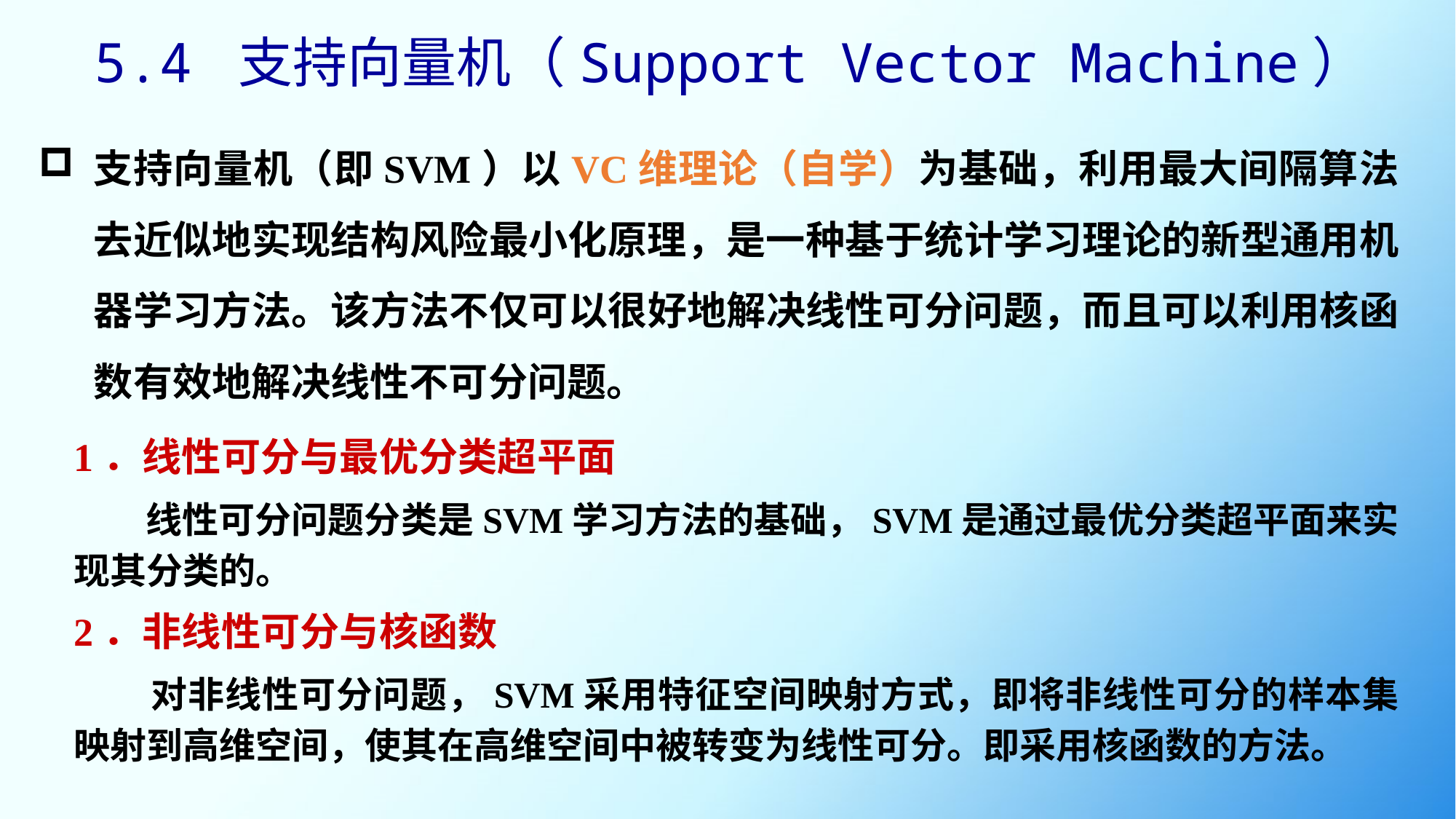

5.4 支持向量机（Support Vector Machine）
支持向量机（即SVM）以VC维理论（自学）为基础，利用最大间隔算法去近似地实现结构风险最小化原理，是一种基于统计学习理论的新型通用机器学习方法。该方法不仅可以很好地解决线性可分问题，而且可以利用核函数有效地解决线性不可分问题。
1．线性可分与最优分类超平面
       线性可分问题分类是SVM学习方法的基础，SVM是通过最优分类超平面来实现其分类的。
2．非线性可分与核函数
       对非线性可分问题，SVM采用特征空间映射方式，即将非线性可分的样本集映射到高维空间，使其在高维空间中被转变为线性可分。即采用核函数的方法。